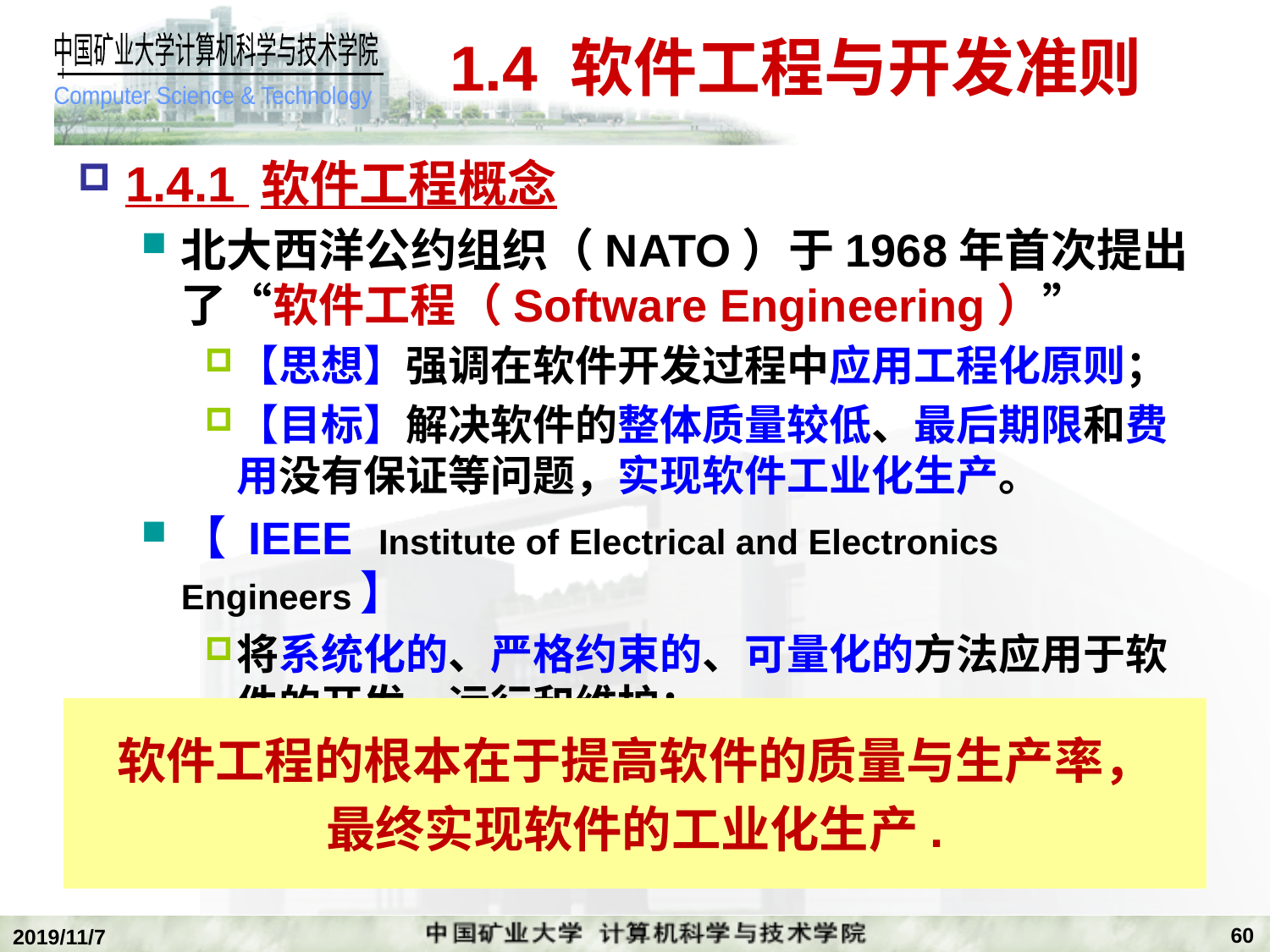

# 1.4 软件工程与开发准则
1.4.1 软件工程概念
北大西洋公约组织（NATO）于1968年首次提出了“软件工程（Software Engineering）”
【思想】强调在软件开发过程中应用工程化原则；
【目标】解决软件的整体质量较低、最后期限和费用没有保证等问题，实现软件工业化生产。
【 IEEE  Institute of Electrical and Electronics Engineers】
将系统化的、严格约束的、可量化的方法应用于软件的开发、运行和维护；

软件工程的根本在于提高软件的质量与生产率，
最终实现软件的工业化生产.
60
2019/11/7